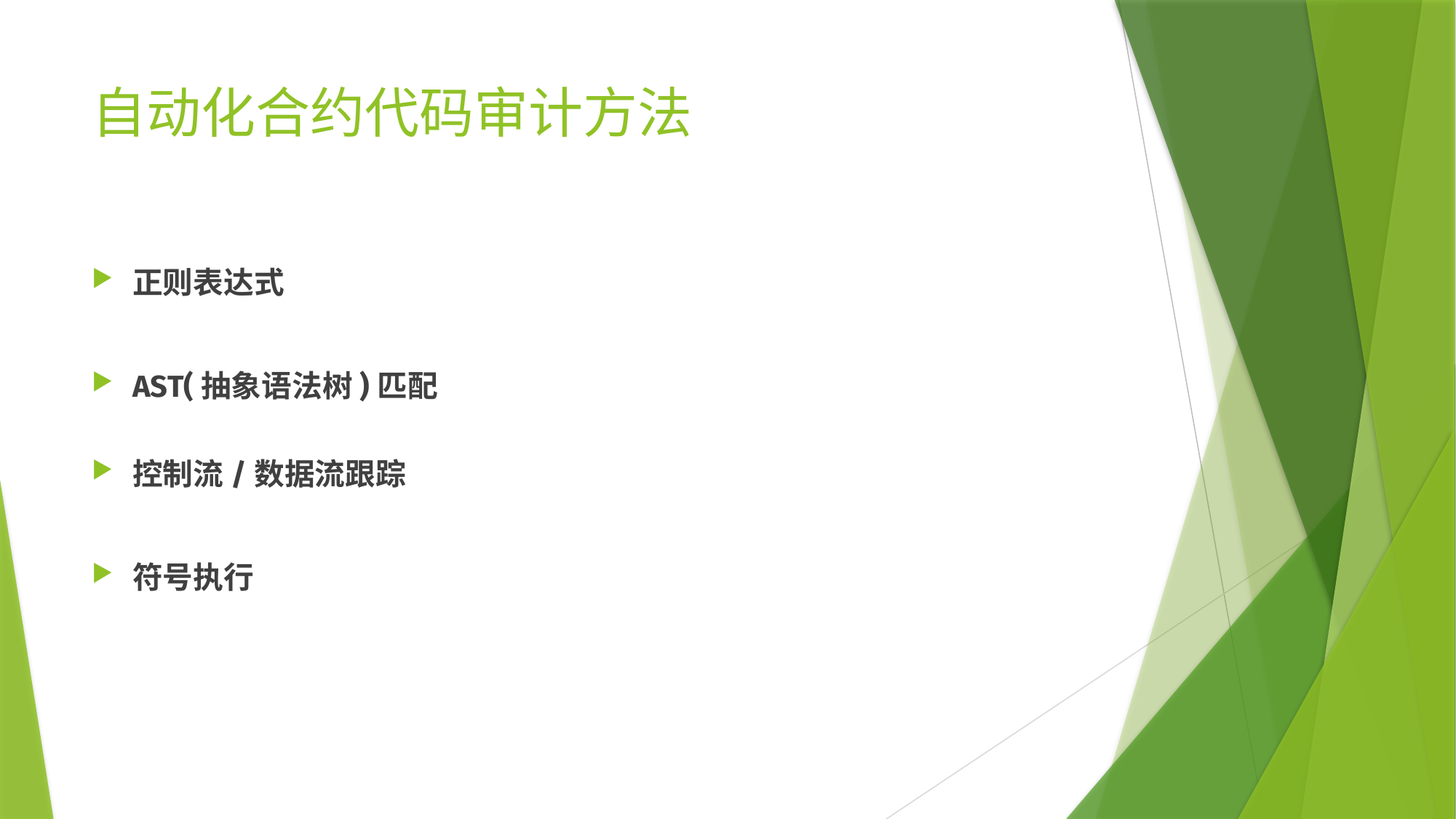

# 自动化合约代码审计方法
正则表达式

AST(抽象语法树)匹配
控制流/数据流跟踪

符号执行